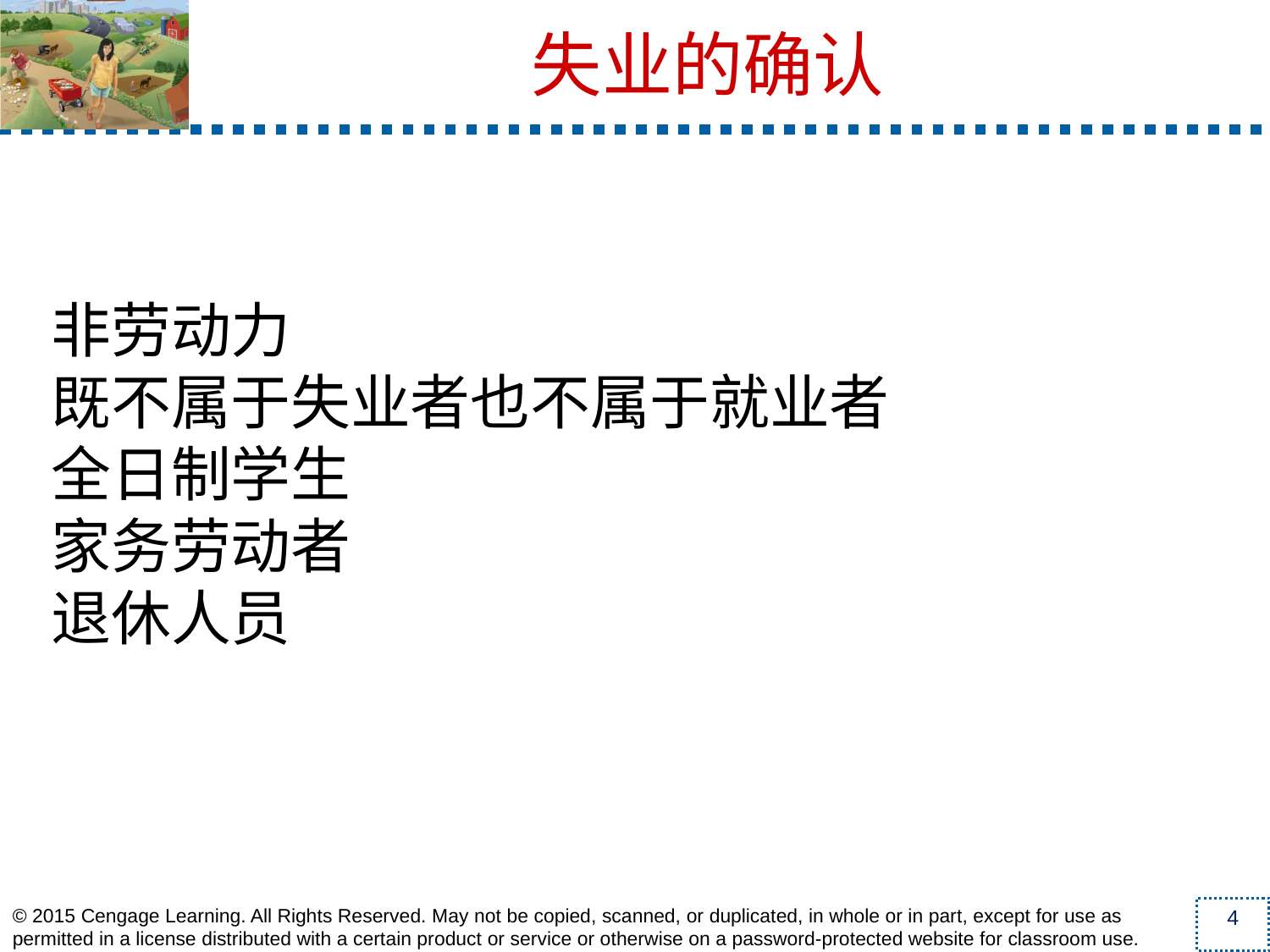

非劳动力
既不属于失业者也不属于就业者
全日制学生
家务劳动者
退休人员

失业的确认
4
© 2015 Cengage Learning. All Rights Reserved. May not be copied, scanned, or duplicated, in whole or in part, except for use as permitted in a license distributed with a certain product or service or otherwise on a password-protected website for classroom use.